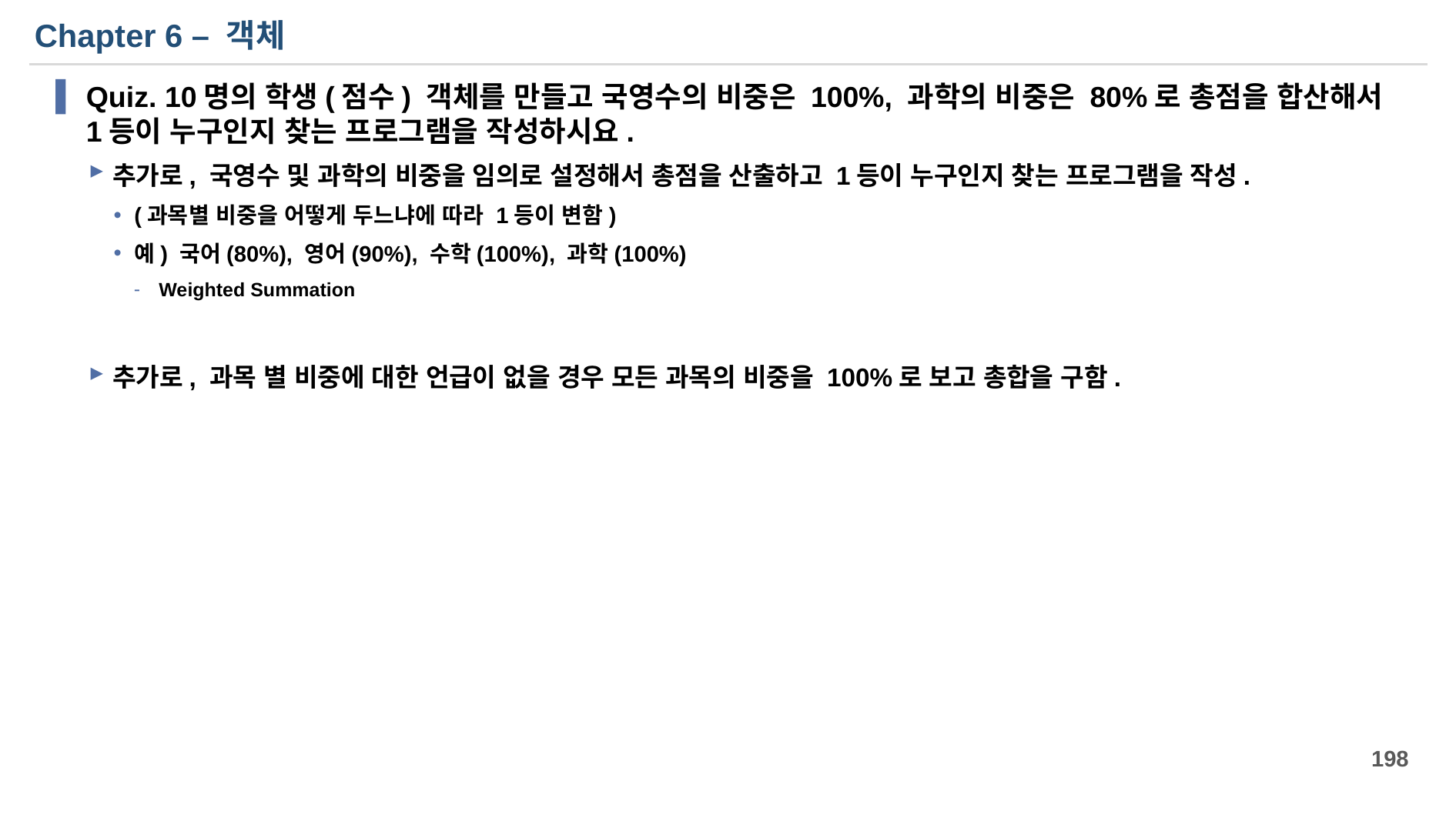

# Chapter 6 – 객체
Quiz. 10명의 학생(점수) 객체를 만들고 국영수의 비중은 100%, 과학의 비중은 80%로 총점을 합산해서 1등이 누구인지 찾는 프로그램을 작성하시요.
추가로, 국영수 및 과학의 비중을 임의로 설정해서 총점을 산출하고 1등이 누구인지 찾는 프로그램을 작성.
(과목별 비중을 어떻게 두느냐에 따라 1등이 변함)
예) 국어(80%), 영어(90%), 수학(100%), 과학(100%)
Weighted Summation

추가로, 과목 별 비중에 대한 언급이 없을 경우 모든 과목의 비중을 100%로 보고 총합을 구함.

198